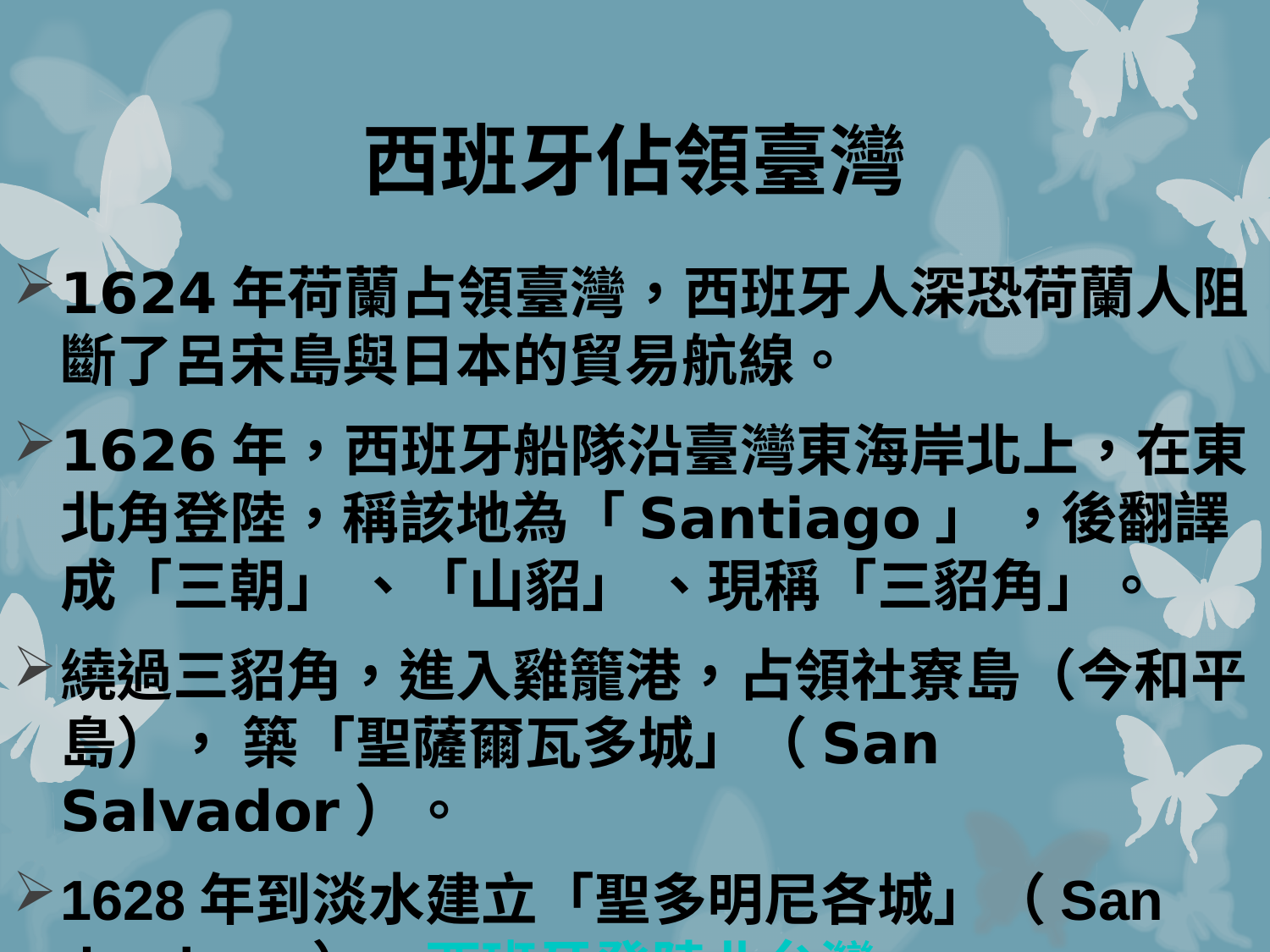

# 西班牙佔領臺灣
1624年荷蘭占領臺灣，西班牙人深恐荷蘭人阻斷了呂宋島與日本的貿易航線。
1626年，西班牙船隊沿臺灣東海岸北上，在東北角登陸，稱該地為「Santiago」 ，後翻譯成「三朝」 、「山貂」 、現稱「三貂角」。
繞過三貂角，進入雞籠港，占領社寮島（今和平島）， 築「聖薩爾瓦多城」（San Salvador）。
1628年到淡水建立「聖多明尼各城」（San domingo）。西班牙登陸北台灣